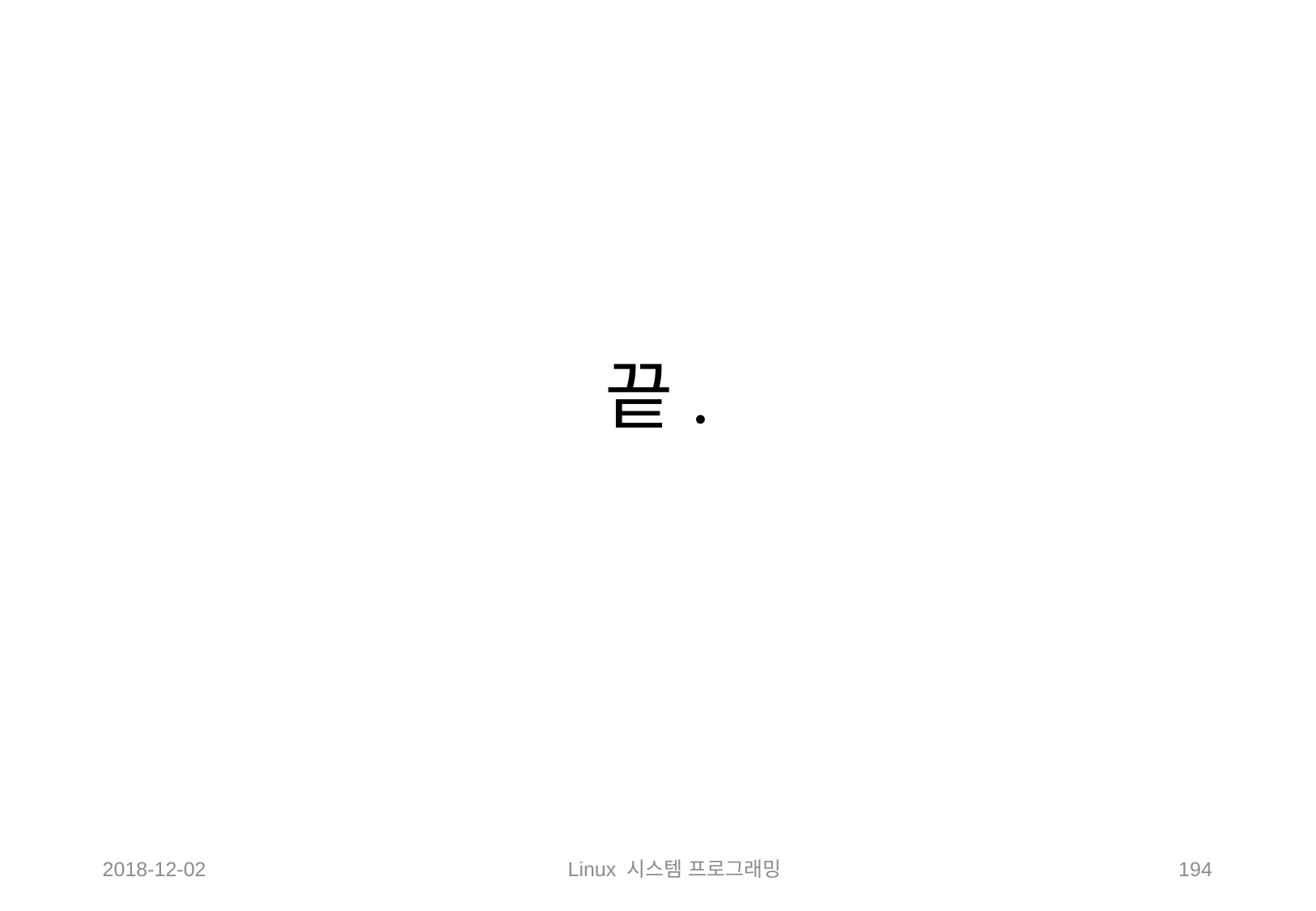

# 끝.
2018-12-02
Linux 시스템 프로그래밍
194